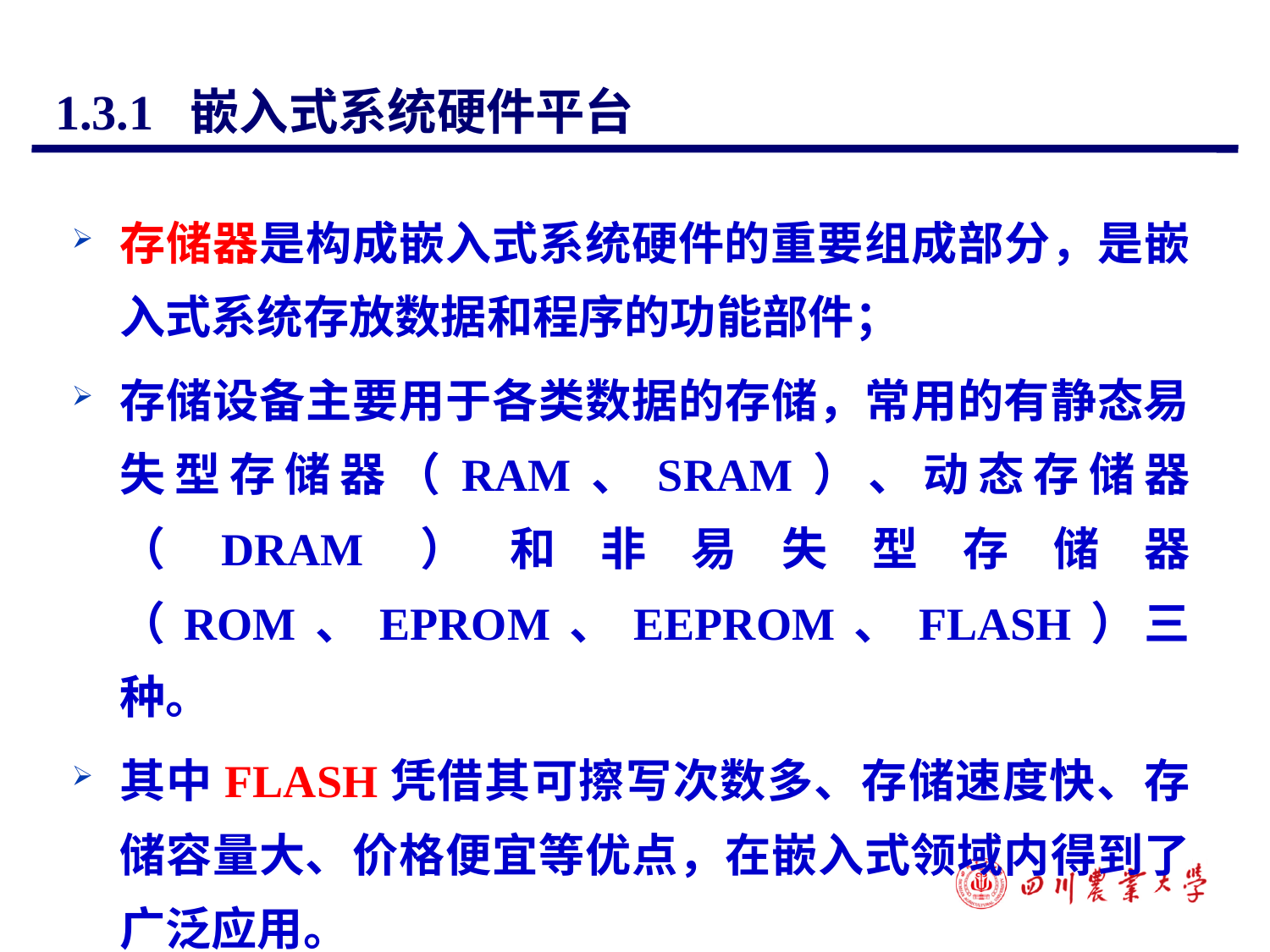

# 1.3.1  嵌入式系统硬件平台
存储器是构成嵌入式系统硬件的重要组成部分，是嵌入式系统存放数据和程序的功能部件；
存储设备主要用于各类数据的存储，常用的有静态易失型存储器（RAM、SRAM）、动态存储器（DRAM）和非易失型存储器（ROM、EPROM、EEPROM、FLASH）三种。
其中FLASH凭借其可擦写次数多、存储速度快、存储容量大、价格便宜等优点，在嵌入式领域内得到了广泛应用。